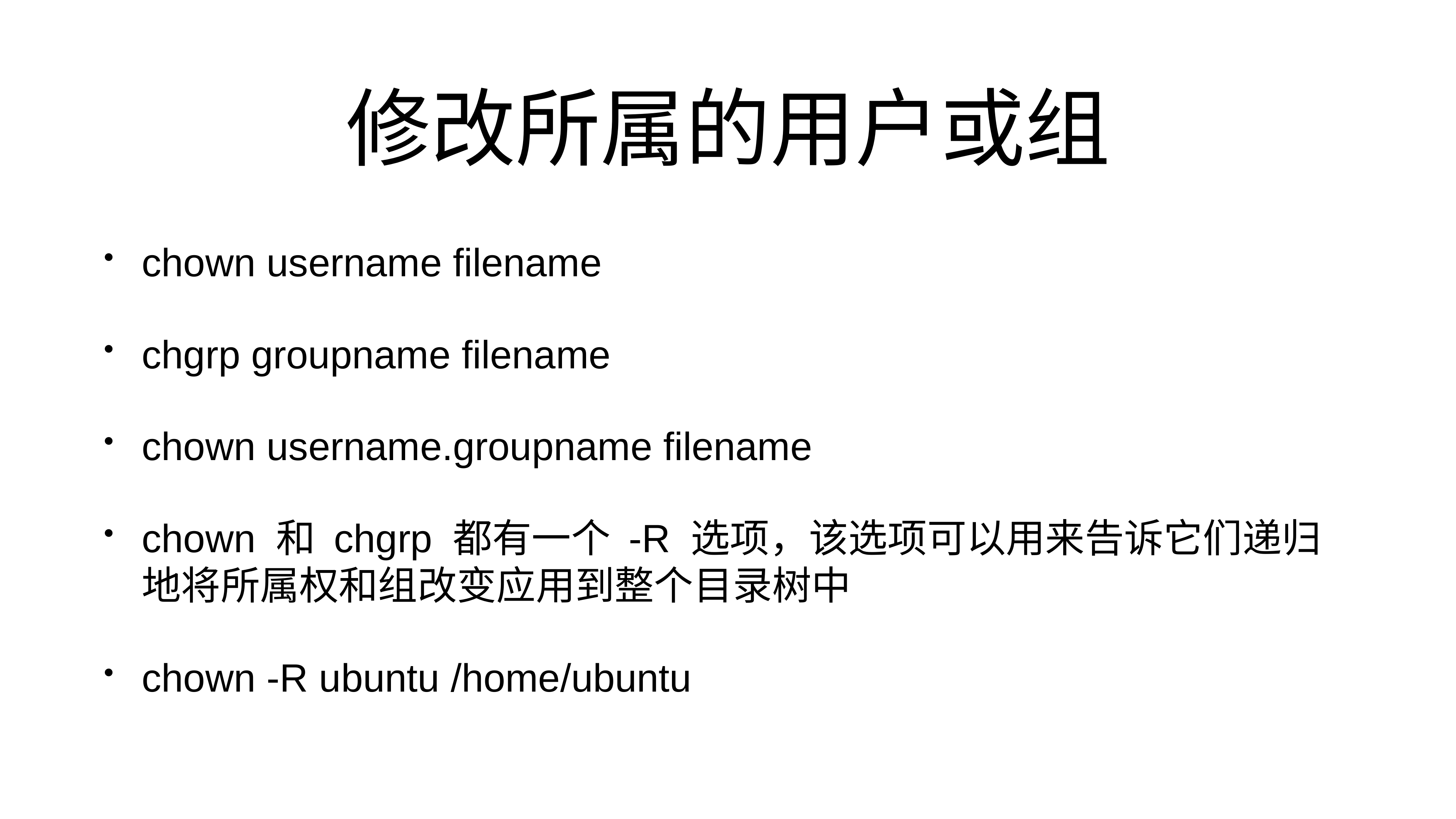

# 修改所属的用户或组
chown username filename
chgrp groupname filename
chown username.groupname filename
chown 和 chgrp 都有一个 -R 选项，该选项可以用来告诉它们递归地将所属权和组改变应用到整个目录树中
chown -R ubuntu /home/ubuntu